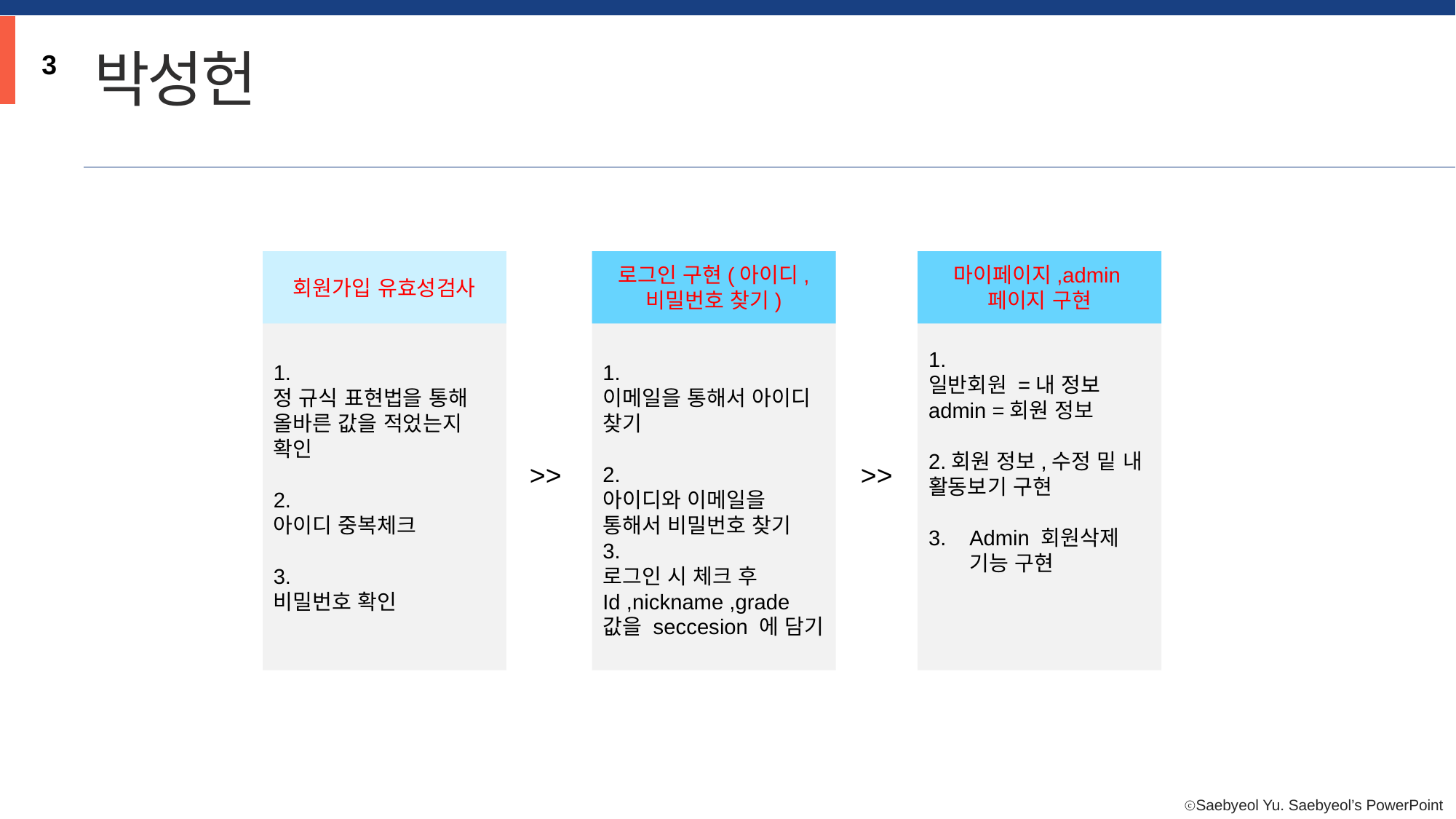

박성헌
3

회원가입 유효성검사
로그인 구현(아이디, 비밀번호 찾기)
마이페이지,admin페이지 구현

1.
정 규식 표현법을 통해    올바른 값을 적었는지 확인

2.
아이디 중복체크

3.
비밀번호 확인

1.
이메일을 통해서 아이디 찾기

2.
아이디와 이메일을 통해서 비밀번호 찾기
3.
로그인 시 체크 후
Id ,nickname ,grade
값을 seccesion 에 담기
1.
일반회원 =내 정보
admin =회원 정보

2.회원 정보,수정 밑 내 활동보기 구현

Admin 회원삭제 기능 구현
내용을 입력하세요
>>
>>